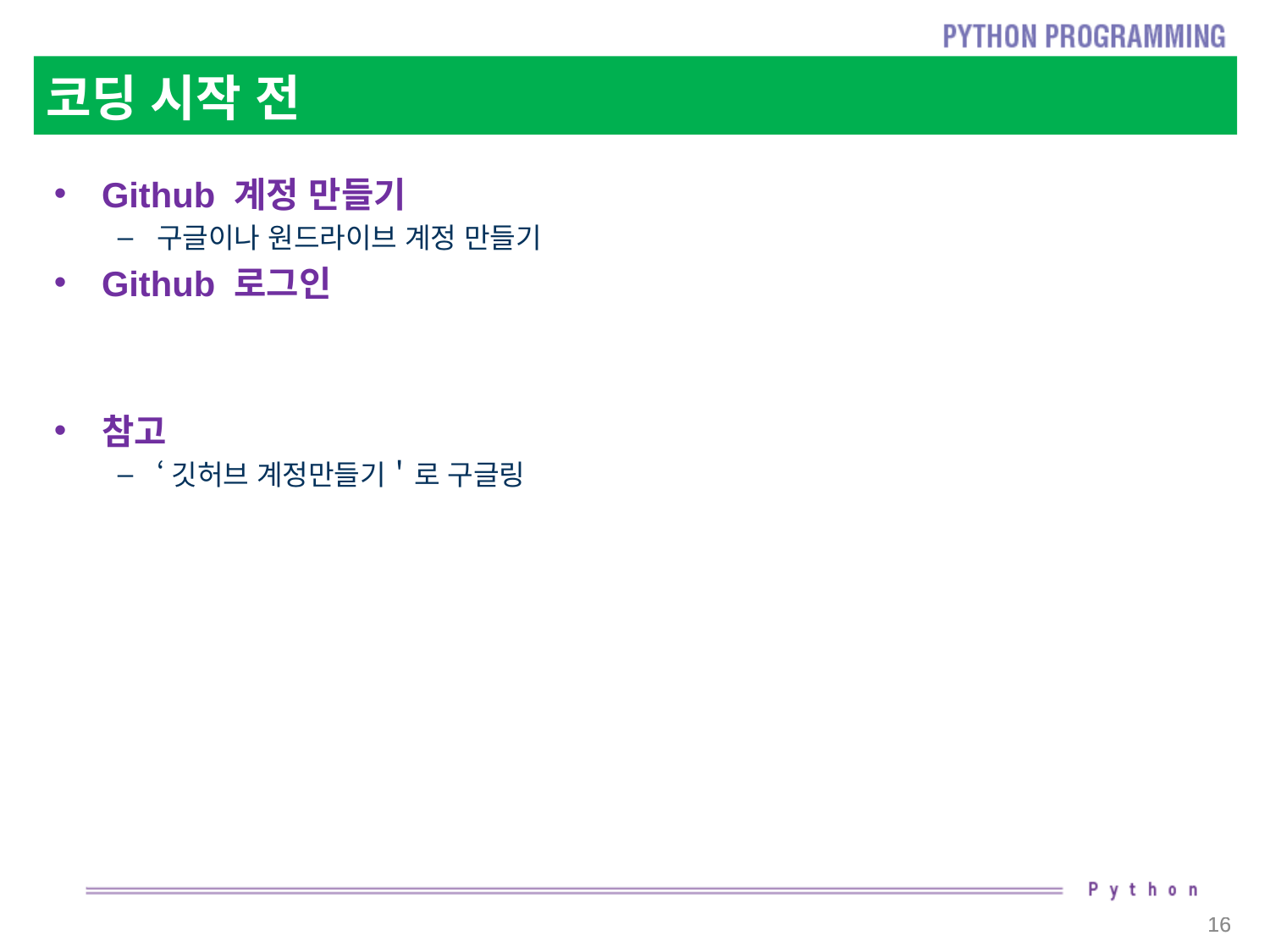

# 코딩 시작 전
Github 계정 만들기
구글이나 원드라이브 계정 만들기
Github 로그인

참고
‘깃허브 계정만들기＇로 구글링
16